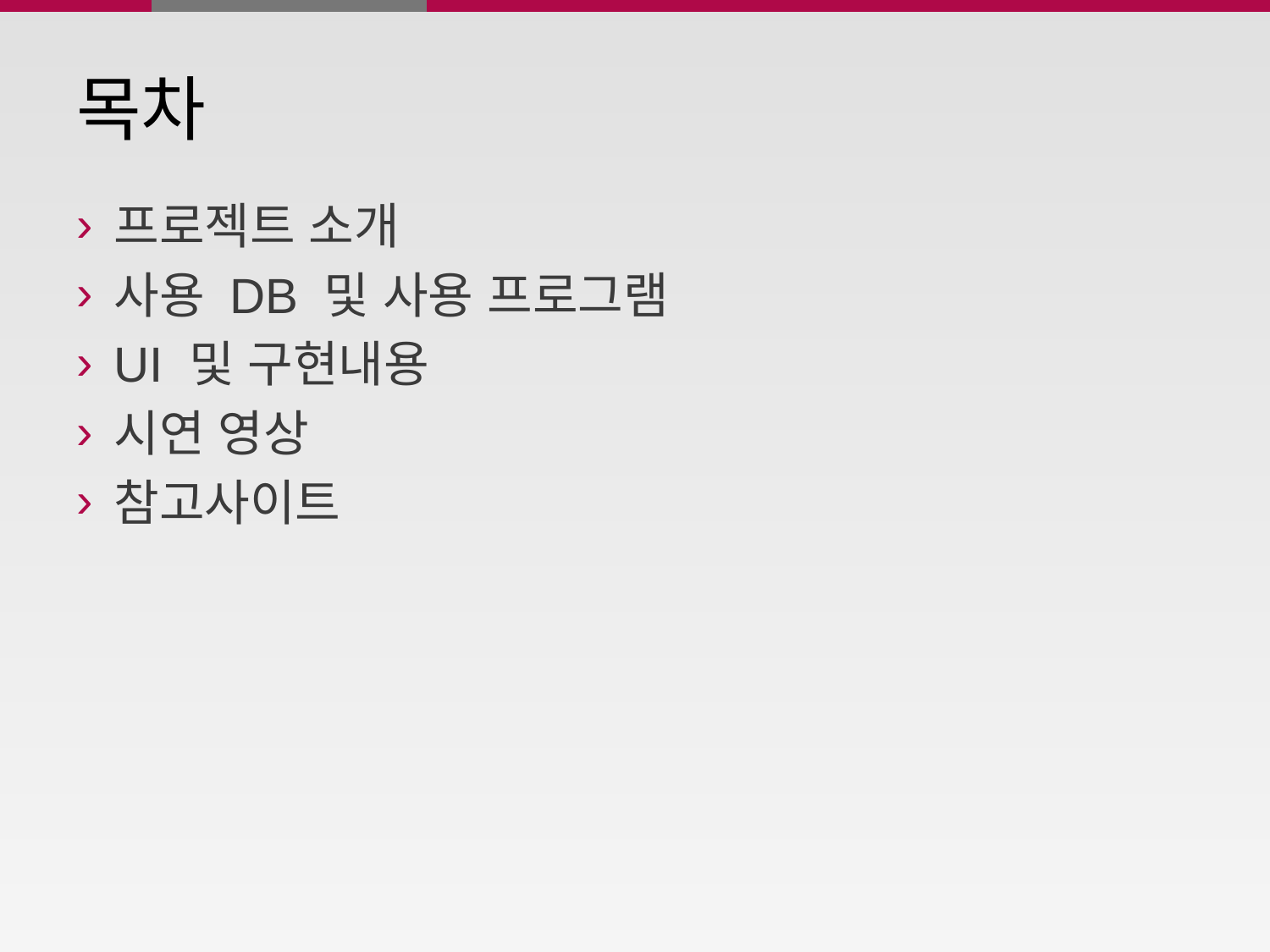

# 목차
프로젝트 소개
사용 DB 및 사용 프로그램
UI 및 구현내용
시연 영상
참고사이트